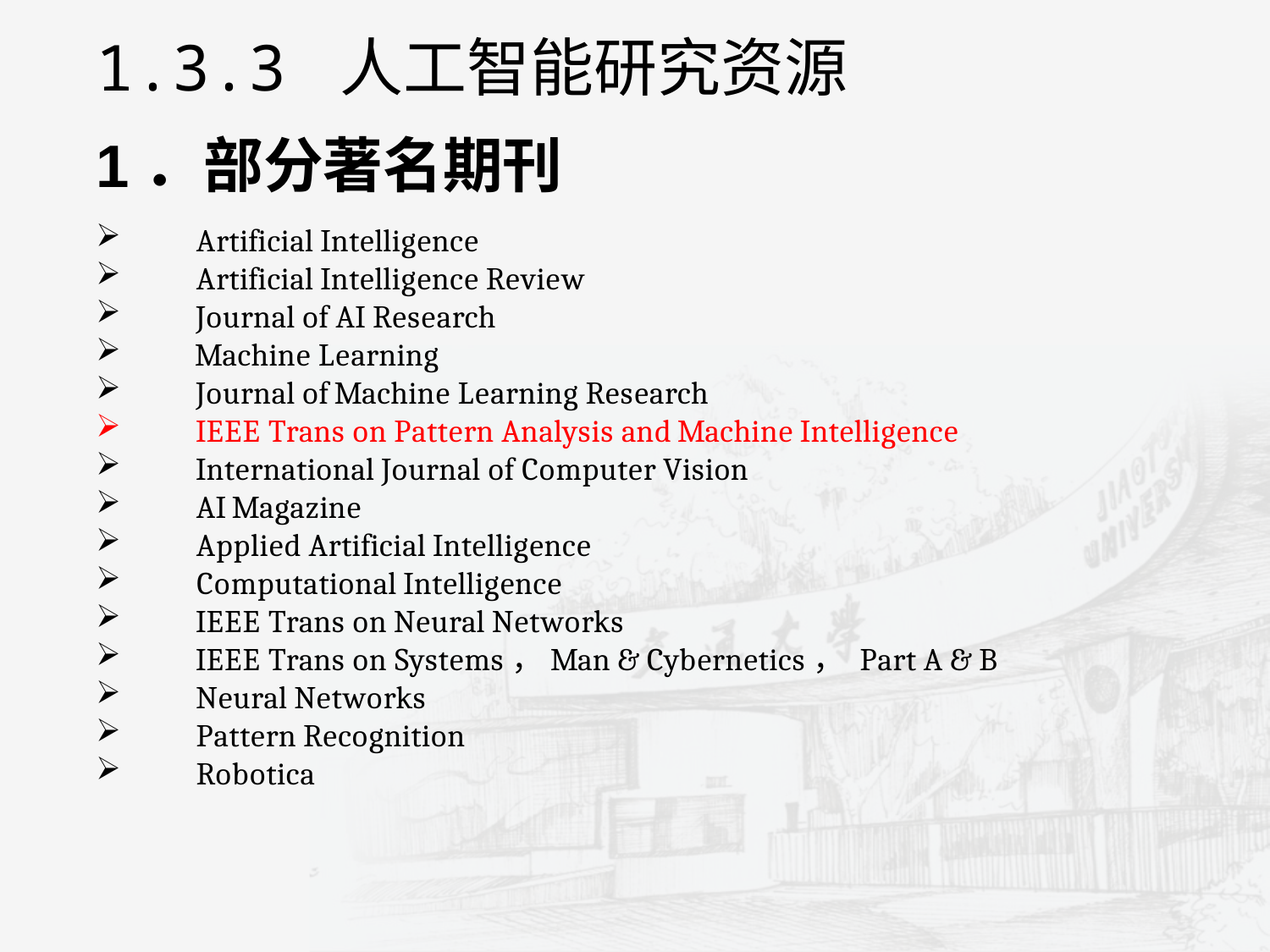

1.3.3 人工智能研究资源
1．部分著名期刊
Artificial Intelligence
Artificial Intelligence Review
Journal of AI Research
Machine Learning
Journal of Machine Learning Research
IEEE Trans on Pattern Analysis and Machine Intelligence
International Journal of Computer Vision
AI Magazine
Applied Artificial Intelligence
Computational Intelligence
IEEE Trans on Neural Networks
IEEE Trans on Systems，Man & Cybernetics， Part A & B
Neural Networks
Pattern Recognition
Robotica

41